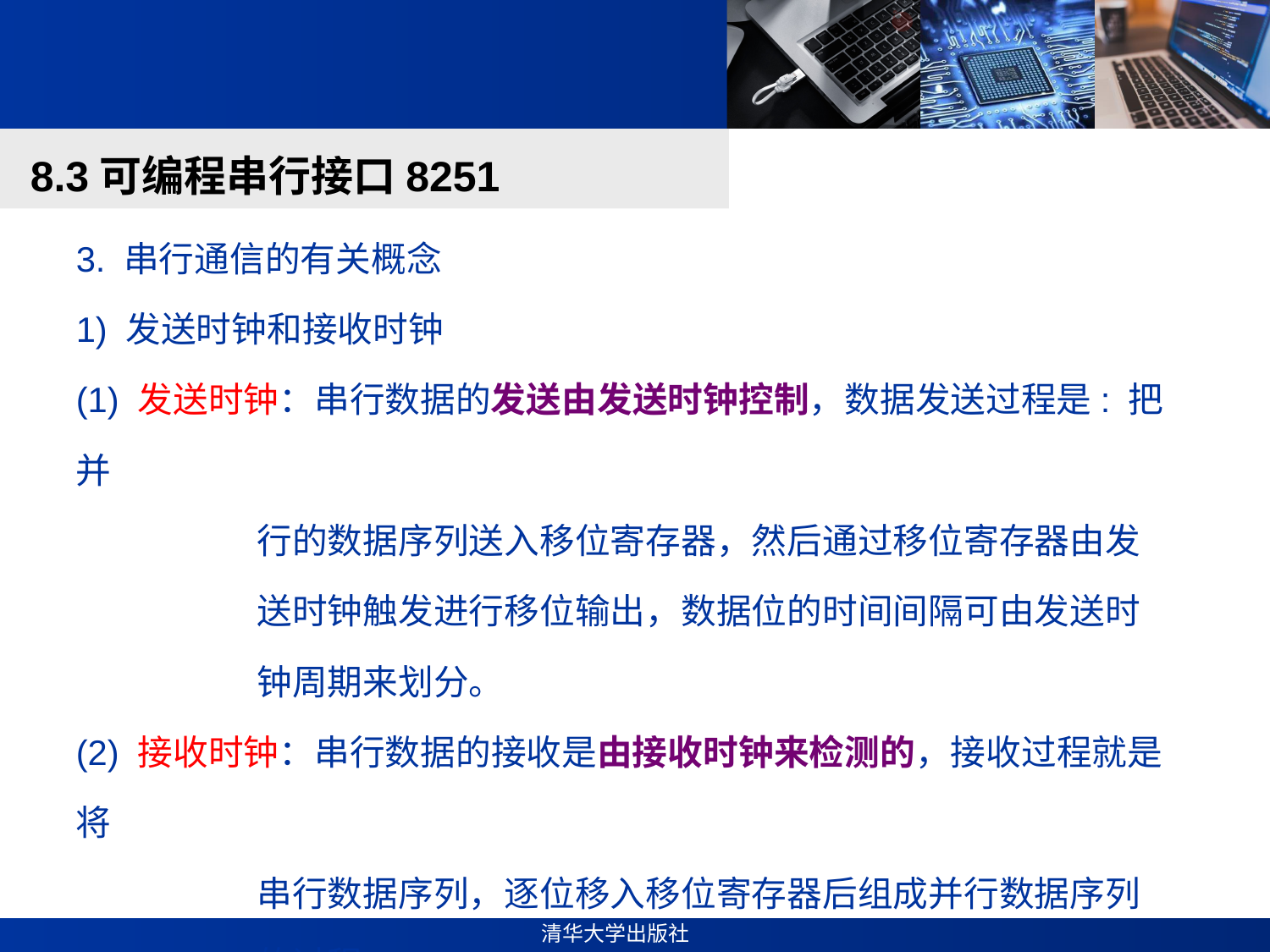

#
8.3可编程串行接口8251
3. 串行通信的有关概念
1) 发送时钟和接收时钟
(1) 发送时钟：串行数据的发送由发送时钟控制，数据发送过程是: 把并
                      行的数据序列送入移位寄存器，然后通过移位寄存器由发
                      送时钟触发进行移位输出，数据位的时间间隔可由发送时
                      钟周期来划分。
(2) 接收时钟：串行数据的接收是由接收时钟来检测的，接收过程就是将
                      串行数据序列，逐位移入移位寄存器后组成并行数据序列
                      的过程。